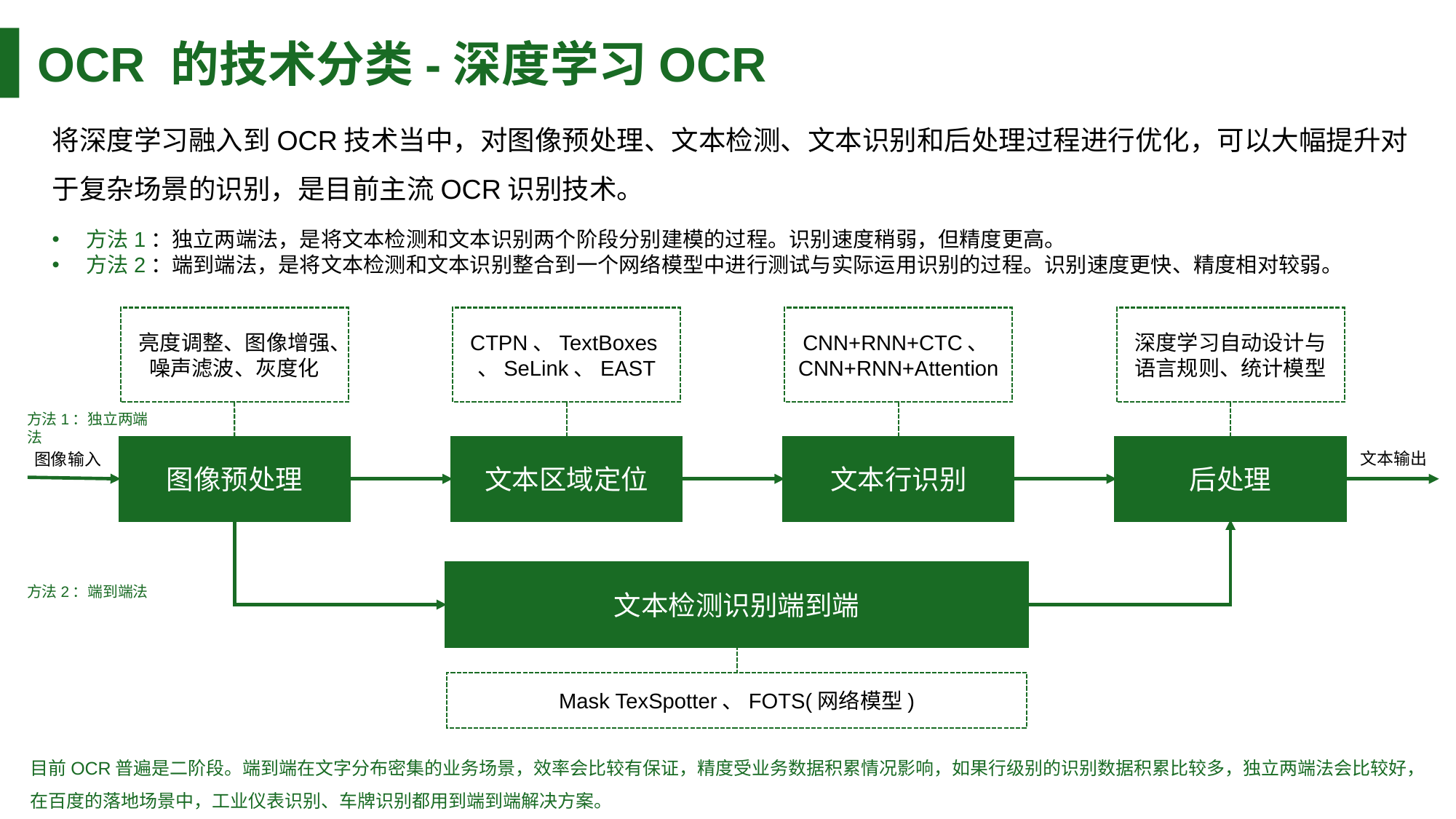

OCR 的技术分类-深度学习OCR
将深度学习融入到OCR技术当中，对图像预处理、文本检测、文本识别和后处理过程进行优化，可以大幅提升对于复杂场景的识别，是目前主流OCR识别技术。
方法1：独立两端法，是将文本检测和文本识别两个阶段分别建模的过程。识别速度稍弱，但精度更高。
方法2：端到端法，是将文本检测和文本识别整合到一个网络模型中进行测试与实际运用识别的过程。识别速度更快、精度相对较弱。
亮度调整、图像增强、噪声滤波、灰度化
CTPN、TextBoxes、SeLink、EAST
CNN+RNN+CTC、CNN+RNN+Attention
深度学习自动设计与语言规则、统计模型
方法1：独立两端法
图像预处理
文本区域定位
文本行识别
后处理
文本输出
图像输入
文本检测识别端到端
方法2：端到端法
Mask TexSpotter、FOTS(网络模型)
目前OCR普遍是二阶段。端到端在文字分布密集的业务场景，效率会比较有保证，精度受业务数据积累情况影响，如果行级别的识别数据积累比较多，独立两端法会比较好，在百度的落地场景中，工业仪表识别、车牌识别都用到端到端解决方案。